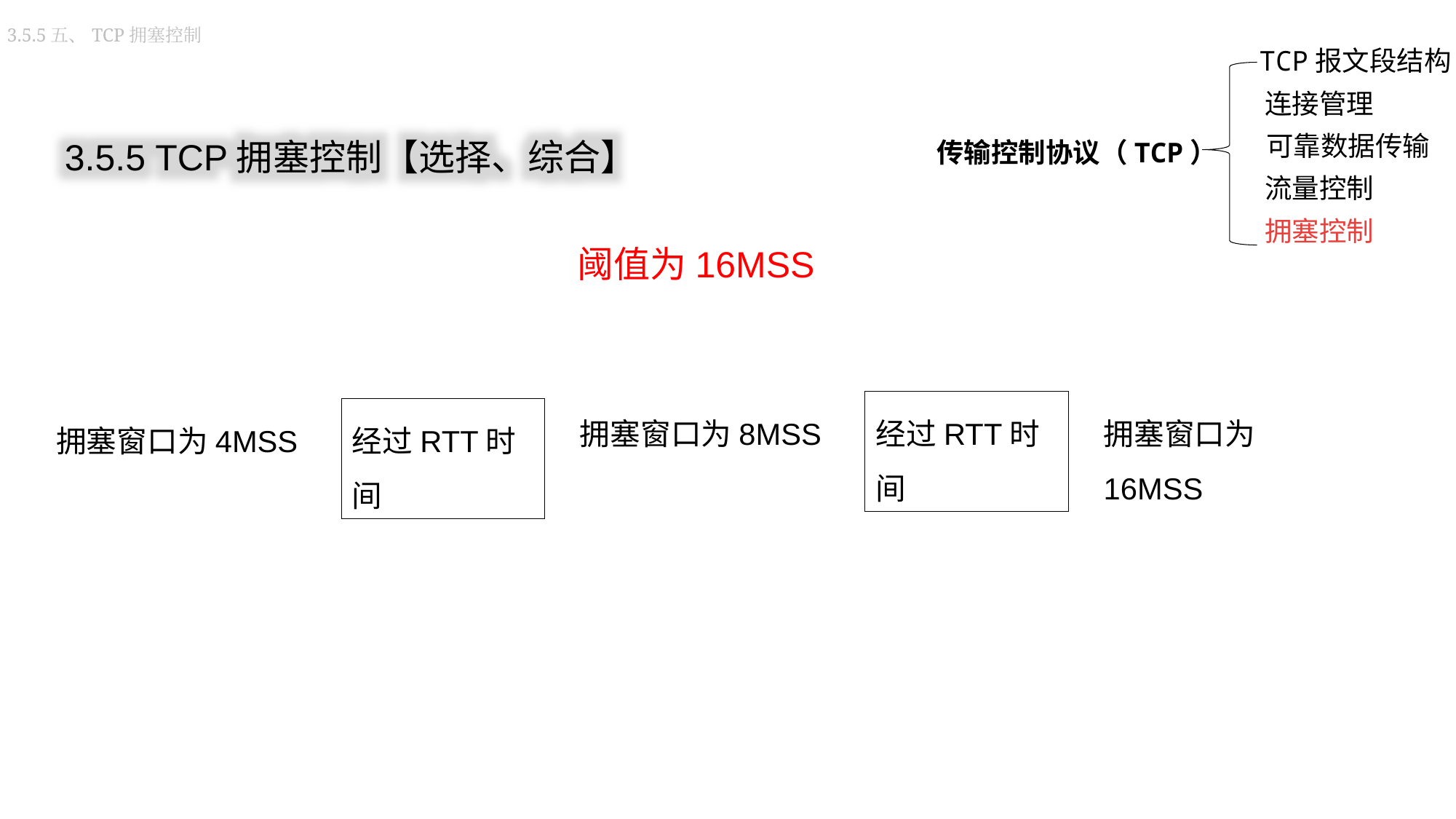

3.5.5五、TCP拥塞控制
TCP报文段结构

连接管理
传输控制协议（TCP）
可靠数据传输
流量控制
拥塞控制
3.5.5 TCP拥塞控制【选择、综合】
阈值为16MSS
拥塞窗口为8MSS
经过RTT时间
拥塞窗口为16MSS
拥塞窗口为4MSS
经过RTT时间